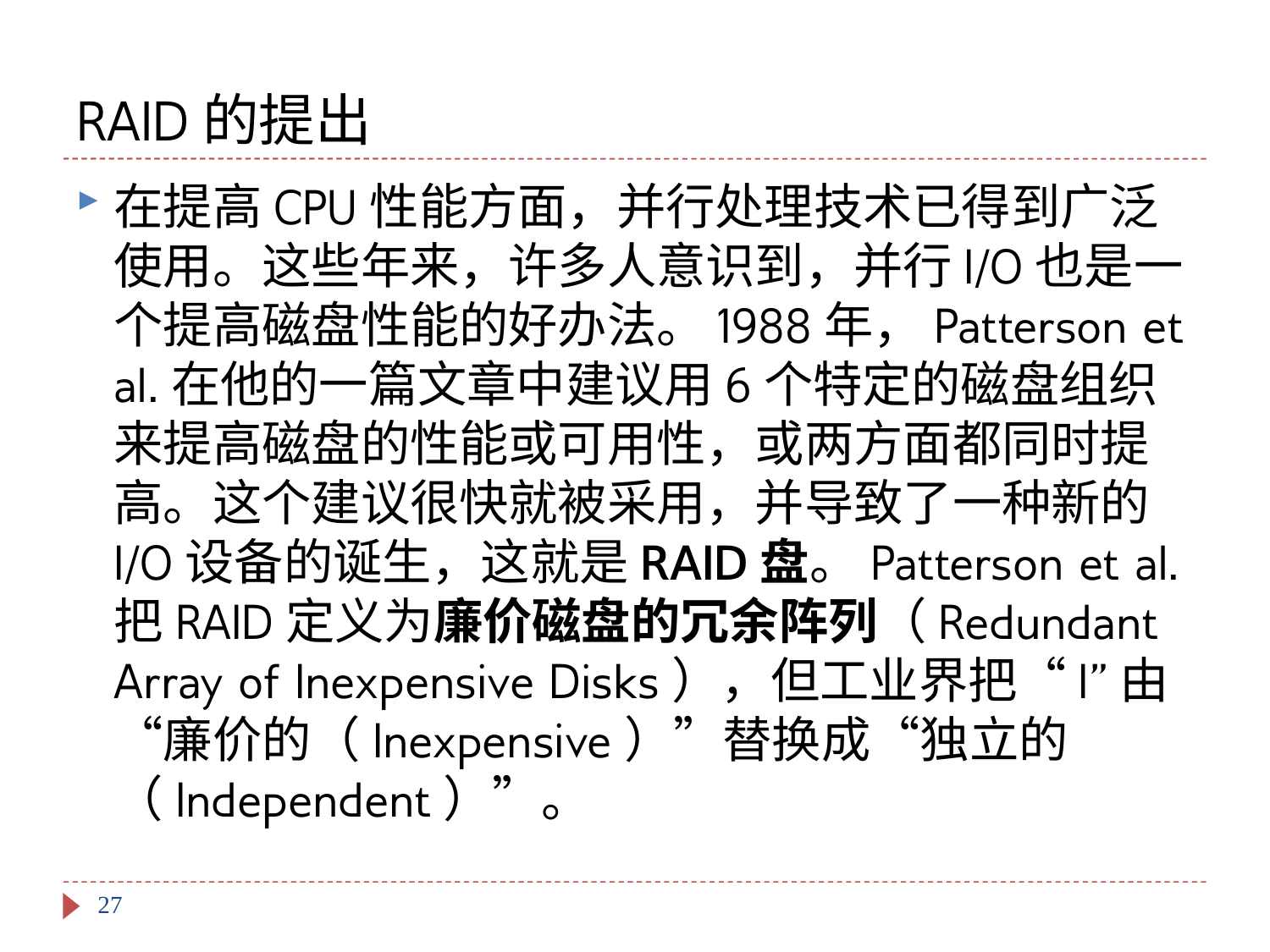

# RAID的提出
在提高CPU性能方面，并行处理技术已得到广泛使用。这些年来，许多人意识到，并行I/O也是一个提高磁盘性能的好办法。1988年，Patterson et al.在他的一篇文章中建议用6个特定的磁盘组织来提高磁盘的性能或可用性，或两方面都同时提高。这个建议很快就被采用，并导致了一种新的I/O设备的诞生，这就是RAID盘。Patterson et al.把RAID定义为廉价磁盘的冗余阵列（Redundant Array of Inexpensive Disks），但工业界把“I”由“廉价的（Inexpensive）”替换成“独立的（Independent）”。

27